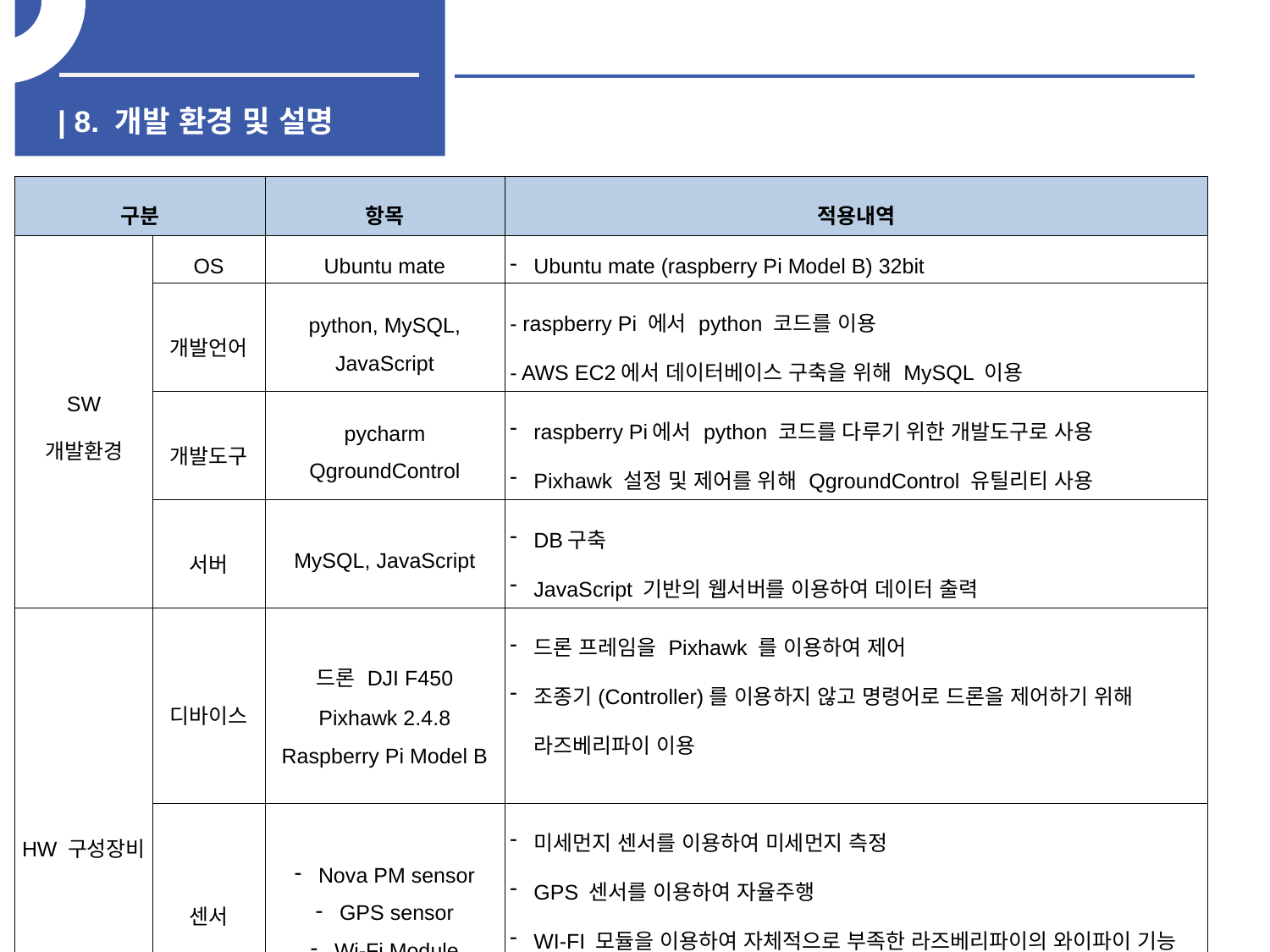

| 8. 개발 환경 및 설명
| 구분 |  | 항목 | 적용내역 |
| --- | --- | --- | --- |
| SW 개발환경 | OS | Ubuntu mate | Ubuntu mate (raspberry Pi Model B) 32bit |
|  | 개발언어 | python, MySQL, JavaScript | - raspberry Pi 에서 python 코드를 이용 - AWS EC2에서 데이터베이스 구축을 위해 MySQL 이용 |
|  | 개발도구 | pycharm QgroundControl | raspberry Pi에서 python 코드를 다루기 위한 개발도구로 사용 Pixhawk 설정 및 제어를 위해 QgroundControl 유틸리티 사용 |
|  | 서버 | MySQL, JavaScript | DB구축 JavaScript 기반의 웹서버를 이용하여 데이터 출력 |
| HW 구성장비 | 디바이스 | 드론 DJI F450 Pixhawk 2.4.8 Raspberry Pi Model B | 드론 프레임을 Pixhawk 를 이용하여 제어 조종기(Controller)를 이용하지 않고 명령어로 드론을 제어하기 위해 라즈베리파이 이용 |
|  | 센서 | Nova PM sensor GPS sensor Wi-Fi Module | 미세먼지 센서를 이용하여 미세먼지 측정 GPS 센서를 이용하여 자율주행 WI-FI 모듈을 이용하여 자체적으로 부족한 라즈베리파이의 와이파이 기능 증폭 |
|  | 통신 | Apache Tomcat | - 웹 서버를 이용하여 외부에서 데이터 확인 |